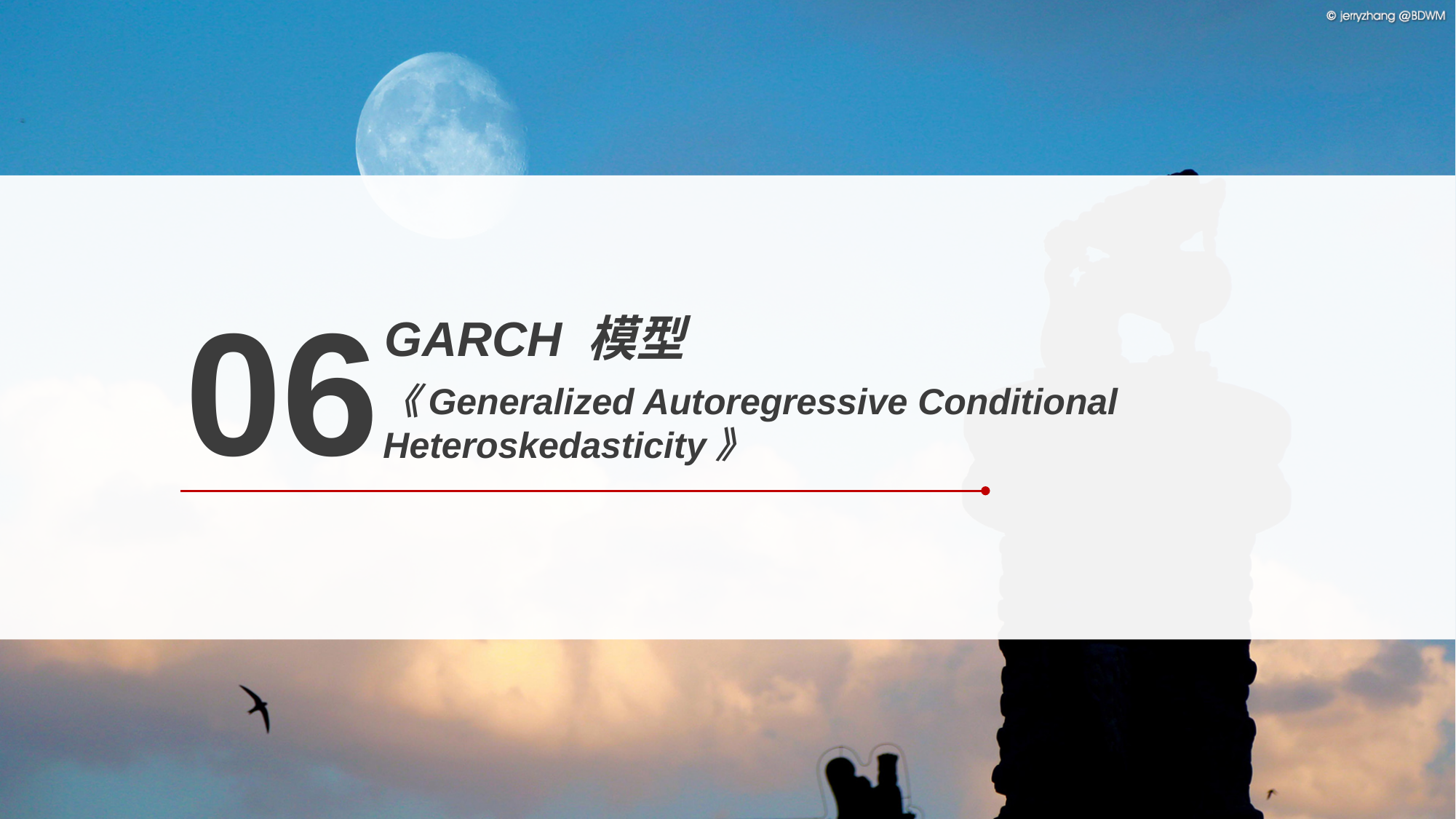

06
GARCH 模型
《Generalized Autoregressive Conditional Heteroskedasticity》
107